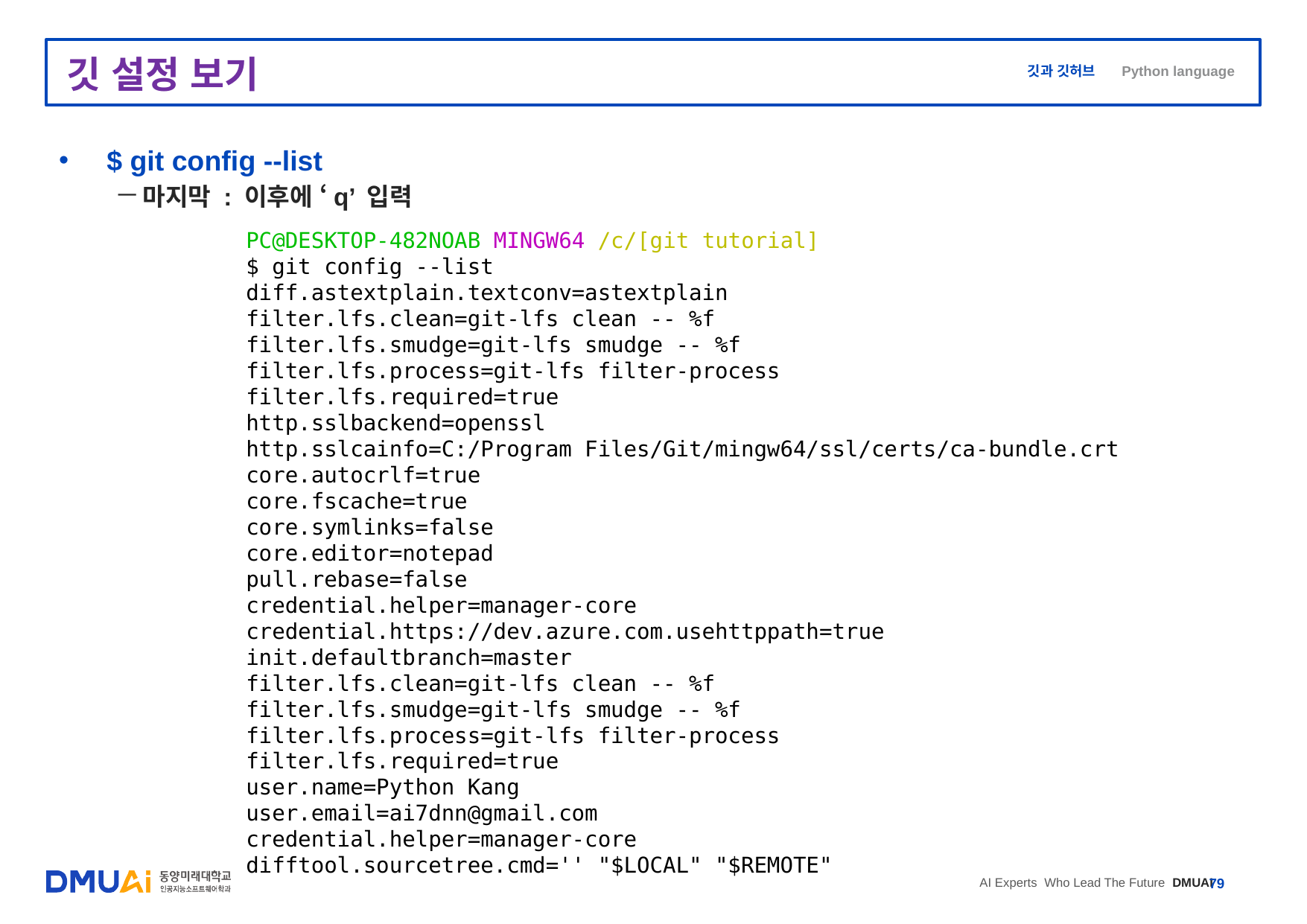

# 깃 설정 보기
$ git config --list
마지막 : 이후에 ‘q’ 입력
PC@DESKTOP-482NOAB MINGW64 /c/[git tutorial]
$ git config --list
diff.astextplain.textconv=astextplain
filter.lfs.clean=git-lfs clean -- %f
filter.lfs.smudge=git-lfs smudge -- %f
filter.lfs.process=git-lfs filter-process
filter.lfs.required=true
http.sslbackend=openssl
http.sslcainfo=C:/Program Files/Git/mingw64/ssl/certs/ca-bundle.crt
core.autocrlf=true
core.fscache=true
core.symlinks=false
core.editor=notepad
pull.rebase=false
credential.helper=manager-core
credential.https://dev.azure.com.usehttppath=true
init.defaultbranch=master
filter.lfs.clean=git-lfs clean -- %f
filter.lfs.smudge=git-lfs smudge -- %f
filter.lfs.process=git-lfs filter-process
filter.lfs.required=true
user.name=Python Kang
user.email=ai7dnn@gmail.com
credential.helper=manager-core
difftool.sourcetree.cmd='' "$LOCAL" "$REMOTE"